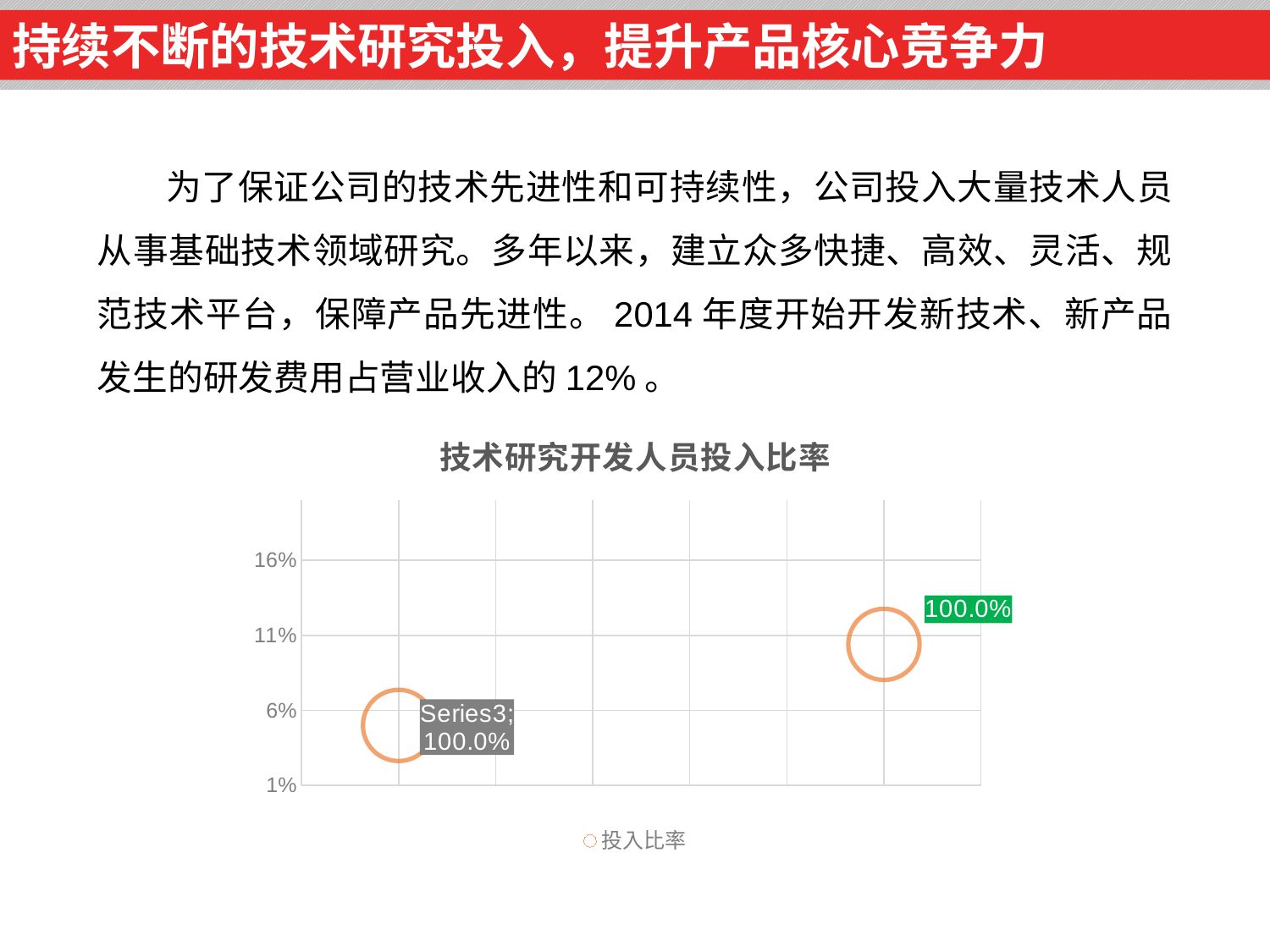

持续不断的技术研究投入，提升产品核心竞争力
       为了保证公司的技术先进性和可持续性，公司投入大量技术人员从事基础技术领域研究。多年以来，建立众多快捷、高效、灵活、规范技术平台，保障产品先进性。2014年度开始开发新技术、新产品发生的研发费用占营业收入的12%。

### Chart: 技术研究开发人员投入比率

| Category | 投入比率 |
|---|---|